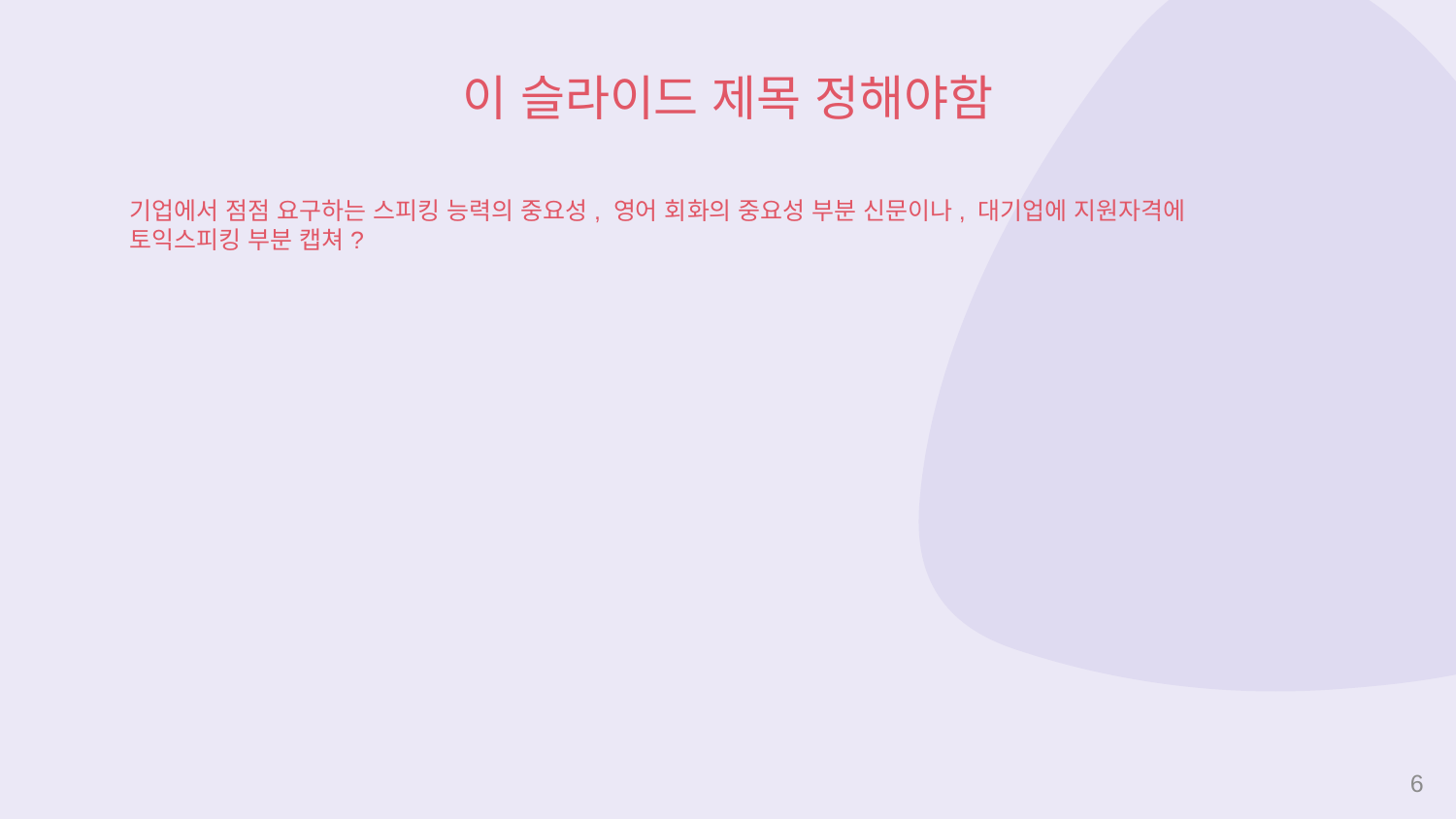

# 이 슬라이드 제목 정해야함
기업에서 점점 요구하는 스피킹 능력의 중요성, 영어 회화의 중요성 부분 신문이나, 대기업에 지원자격에 토익스피킹 부분 캡쳐?

6